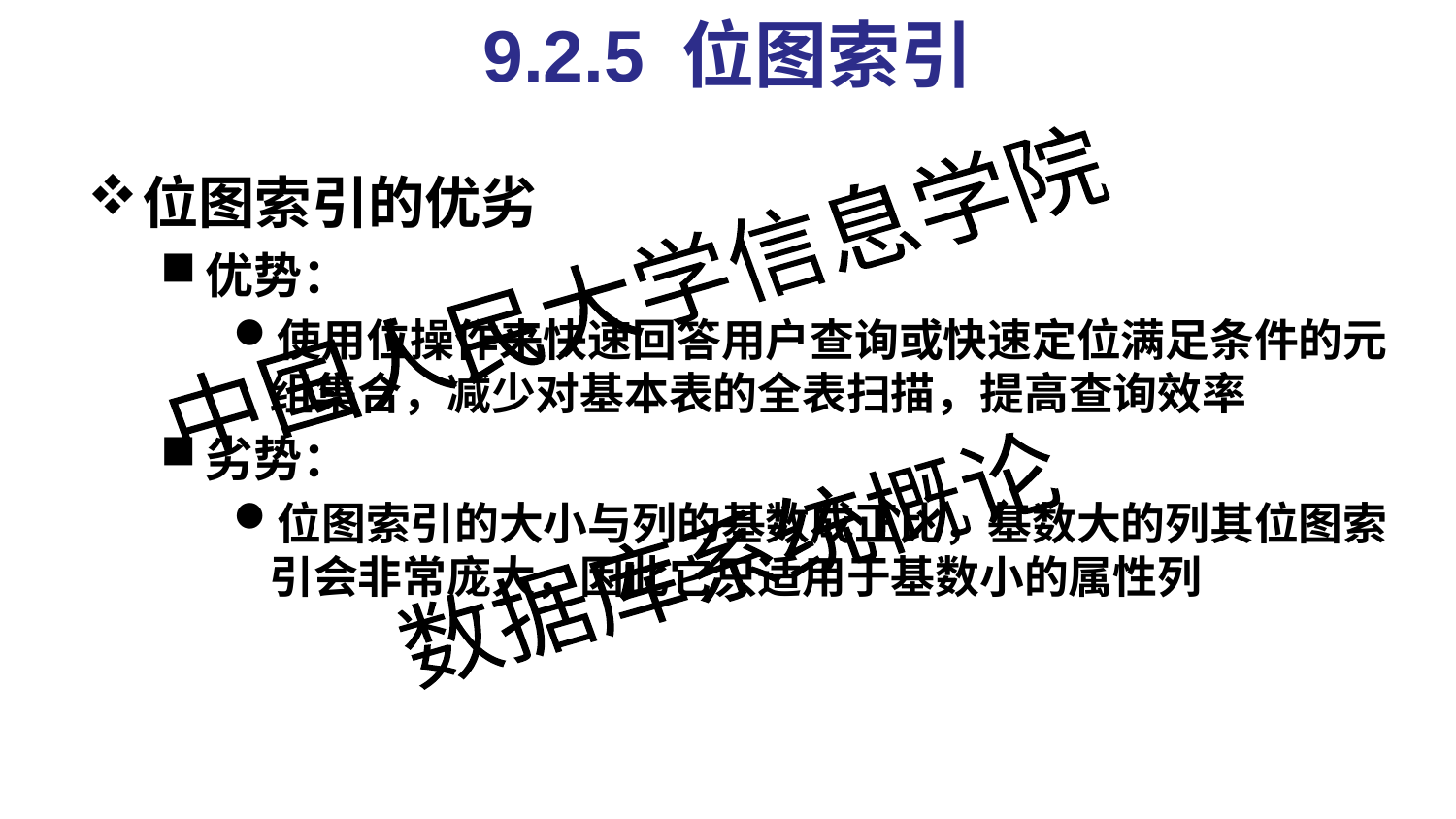

182
# 9.2.5 位图索引
位图索引的优劣
优势：
使用位操作来快速回答用户查询或快速定位满足条件的元组集合，减少对基本表的全表扫描，提高查询效率
劣势：
位图索引的大小与列的基数成正比，基数大的列其位图索引会非常庞大，因此它只适用于基数小的属性列